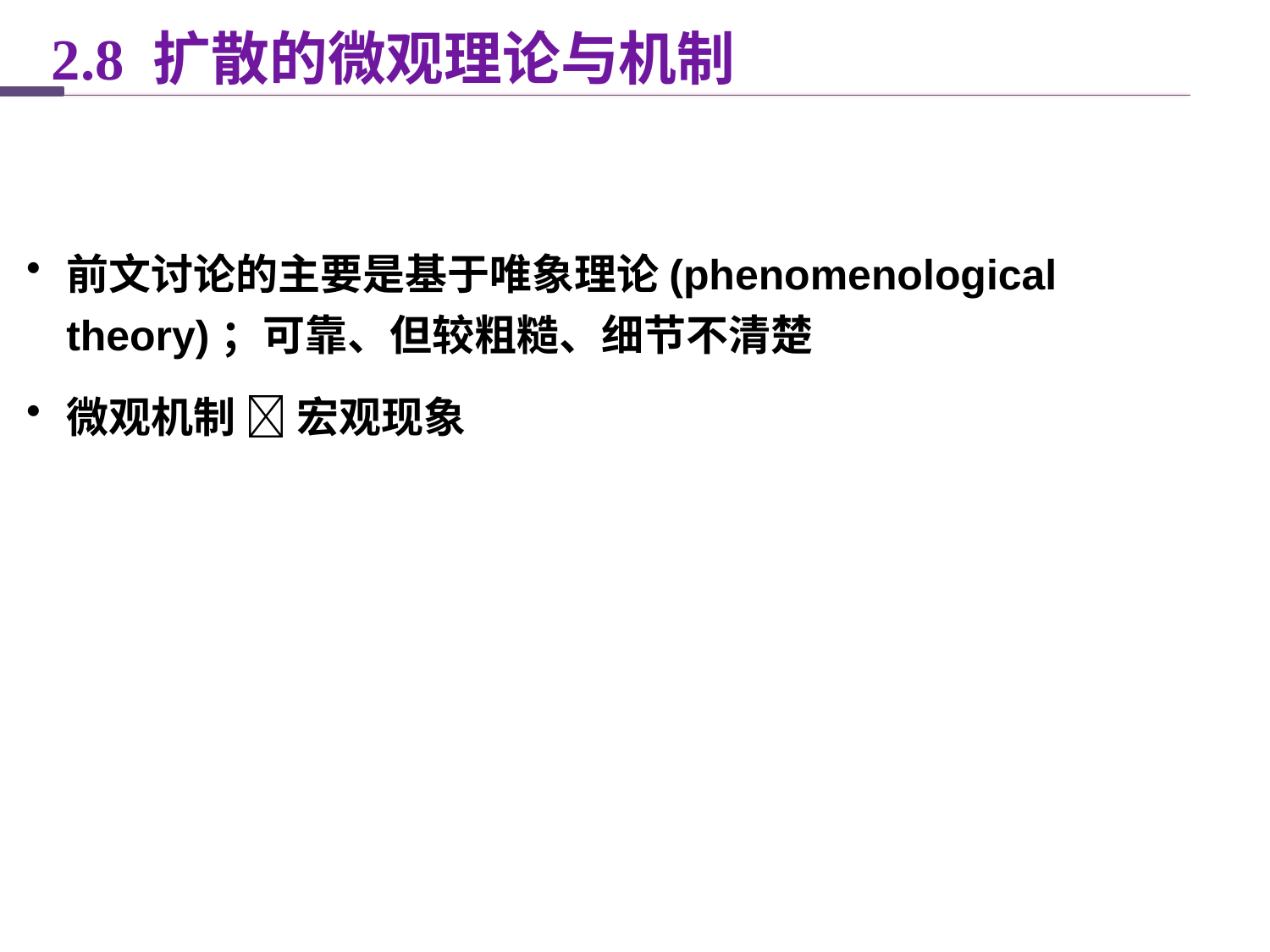

2.8 扩散的微观理论与机制
前文讨论的主要是基于唯象理论(phenomenological theory)；可靠、但较粗糙、细节不清楚
微观机制 ↔ 宏观现象